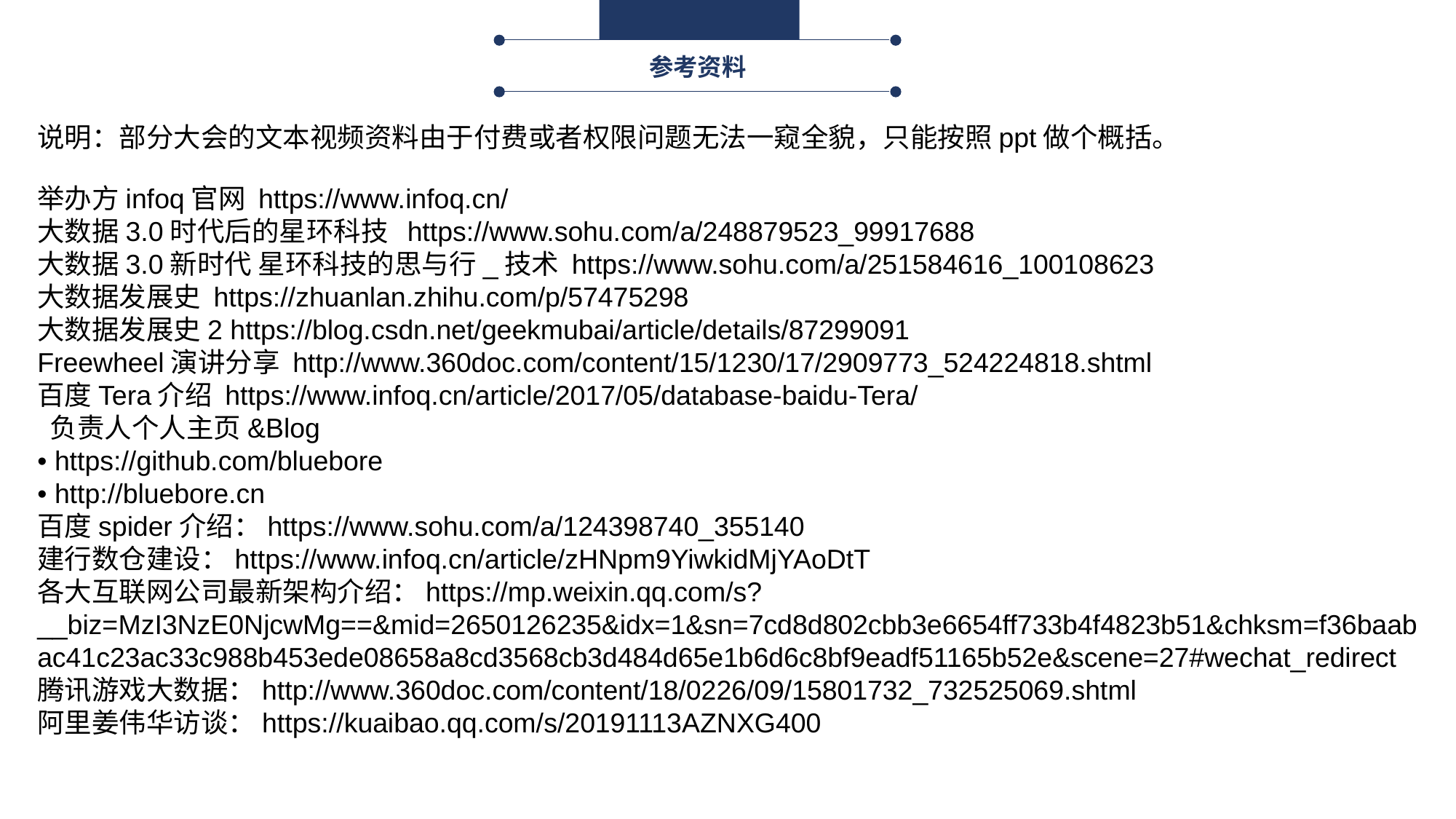

参考资料
说明：部分大会的文本视频资料由于付费或者权限问题无法一窥全貌，只能按照ppt做个概括。
举办方infoq官网 https://www.infoq.cn/
大数据3.0时代后的星环科技  https://www.sohu.com/a/248879523_99917688
大数据3.0新时代 星环科技的思与行_技术 https://www.sohu.com/a/251584616_100108623
大数据发展史 https://zhuanlan.zhihu.com/p/57475298
大数据发展史2 https://blog.csdn.net/geekmubai/article/details/87299091
Freewheel演讲分享 http://www.360doc.com/content/15/1230/17/2909773_524224818.shtml
百度Tera介绍 https://www.infoq.cn/article/2017/05/database-baidu-Tera/
 负责人个人主页&Blog
• https://github.com/bluebore
• http://bluebore.cn
百度spider介绍：https://www.sohu.com/a/124398740_355140
建行数仓建设：https://www.infoq.cn/article/zHNpm9YiwkidMjYAoDtT
各大互联网公司最新架构介绍：https://mp.weixin.qq.com/s?__biz=MzI3NzE0NjcwMg==&mid=2650126235&idx=1&sn=7cd8d802cbb3e6654ff733b4f4823b51&chksm=f36baabac41c23ac33c988b453ede08658a8cd3568cb3d484d65e1b6d6c8bf9eadf51165b52e&scene=27#wechat_redirect
腾讯游戏大数据：http://www.360doc.com/content/18/0226/09/15801732_732525069.shtml
阿里姜伟华访谈：https://kuaibao.qq.com/s/20191113AZNXG400